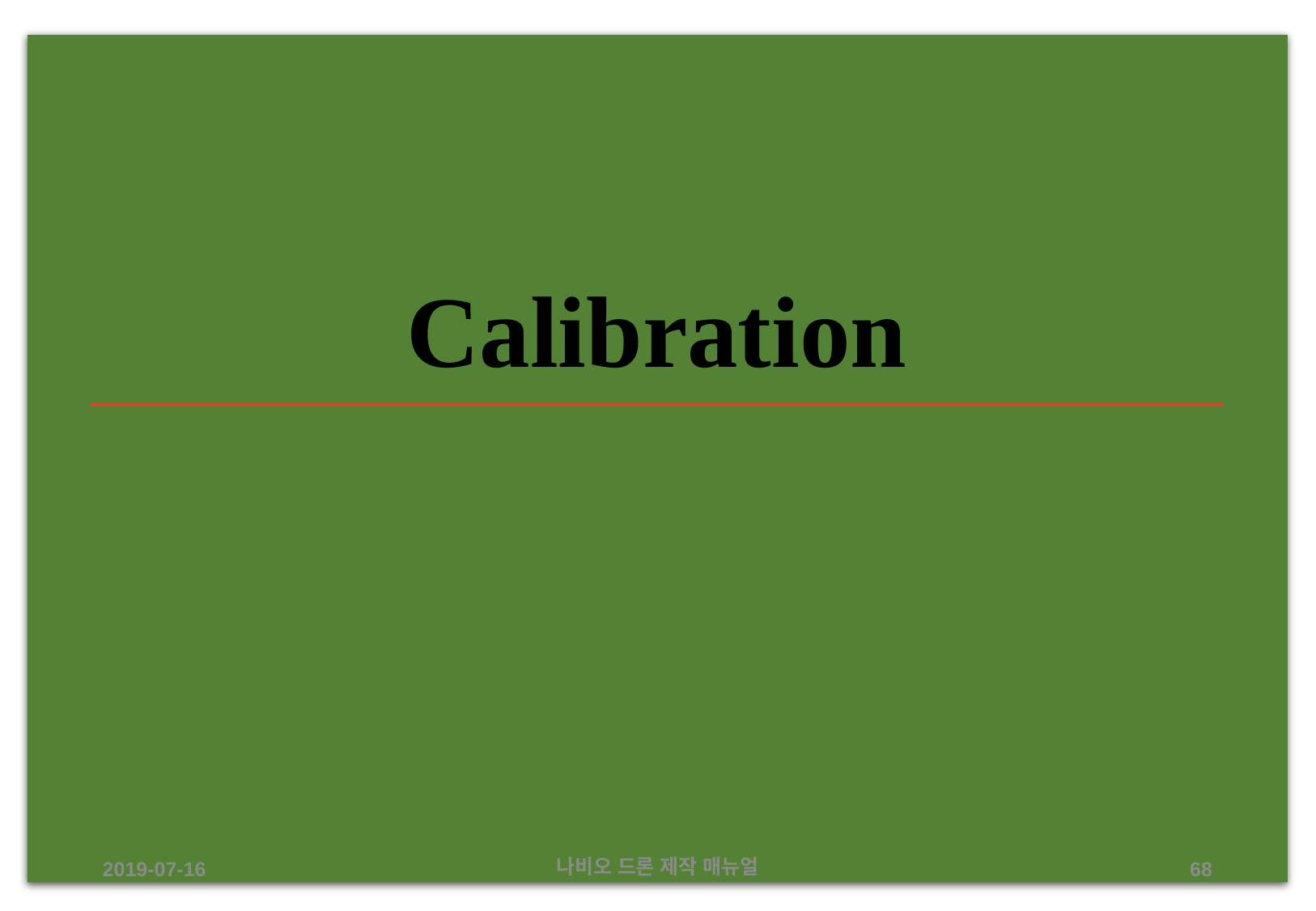

# Calibration

2019-07-16
나비오 드론 제작 매뉴얼
68